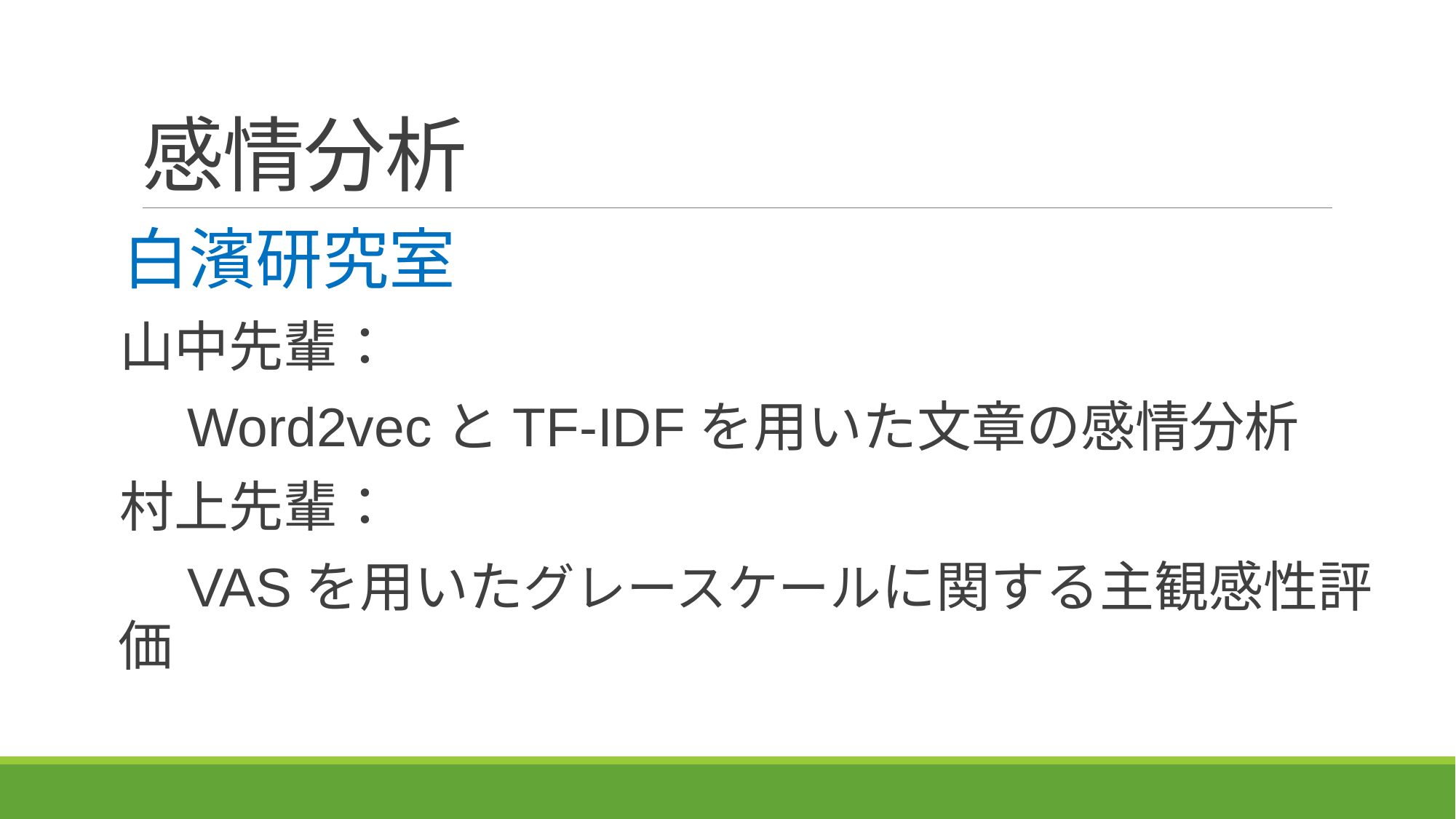

# 感情分析
白濱研究室
山中先輩：
　Word2vecとTF-IDFを用いた文章の感情分析
村上先輩：
　VASを用いたグレースケールに関する主観感性評価